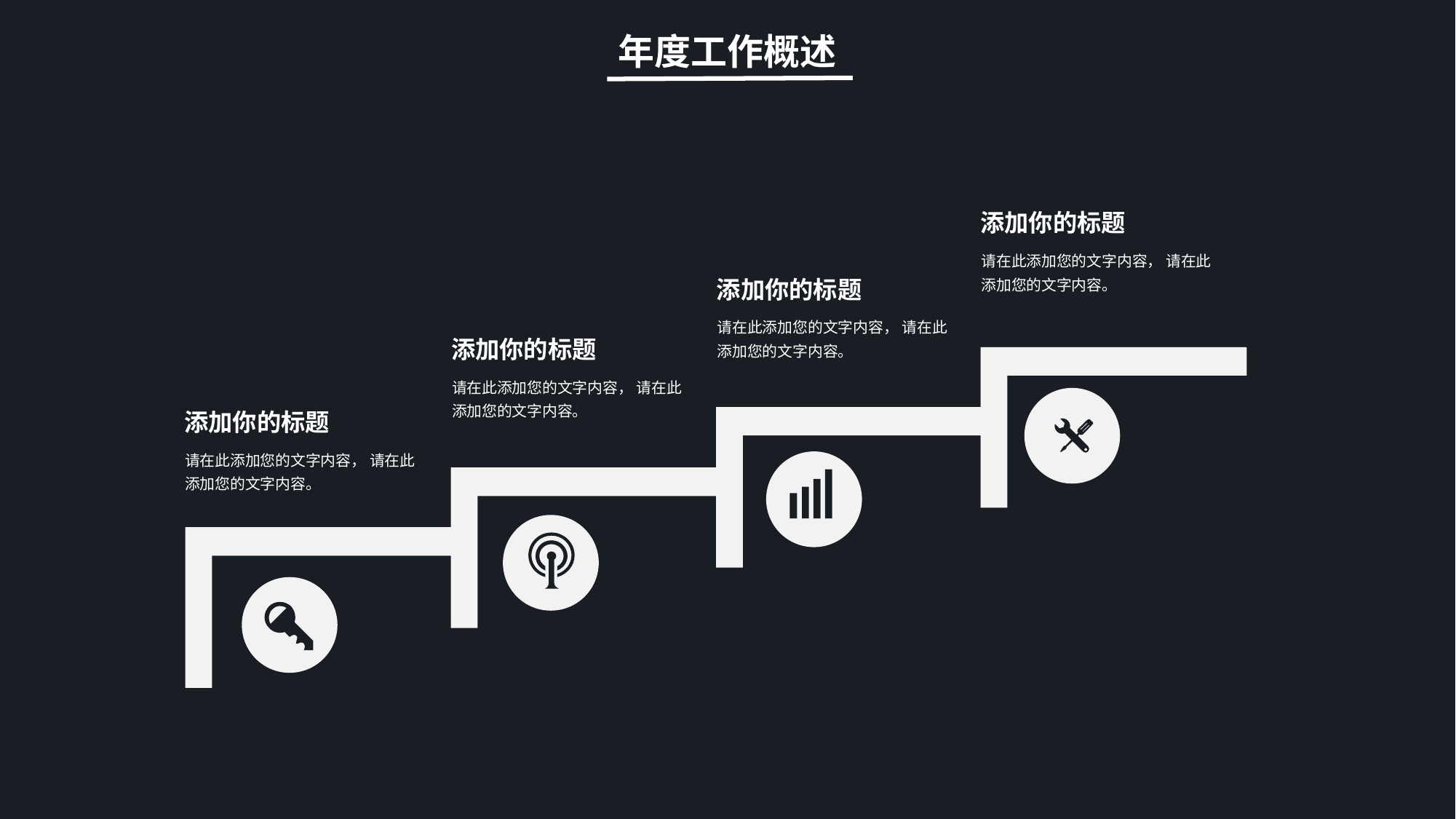

年度工作概述
添加你的标题
请在此添加您的文字内容， 请在此添加您的文字内容。
添加你的标题
请在此添加您的文字内容， 请在此添加您的文字内容。
添加你的标题

请在此添加您的文字内容， 请在此添加您的文字内容。

添加你的标题

请在此添加您的文字内容， 请在此添加您的文字内容。